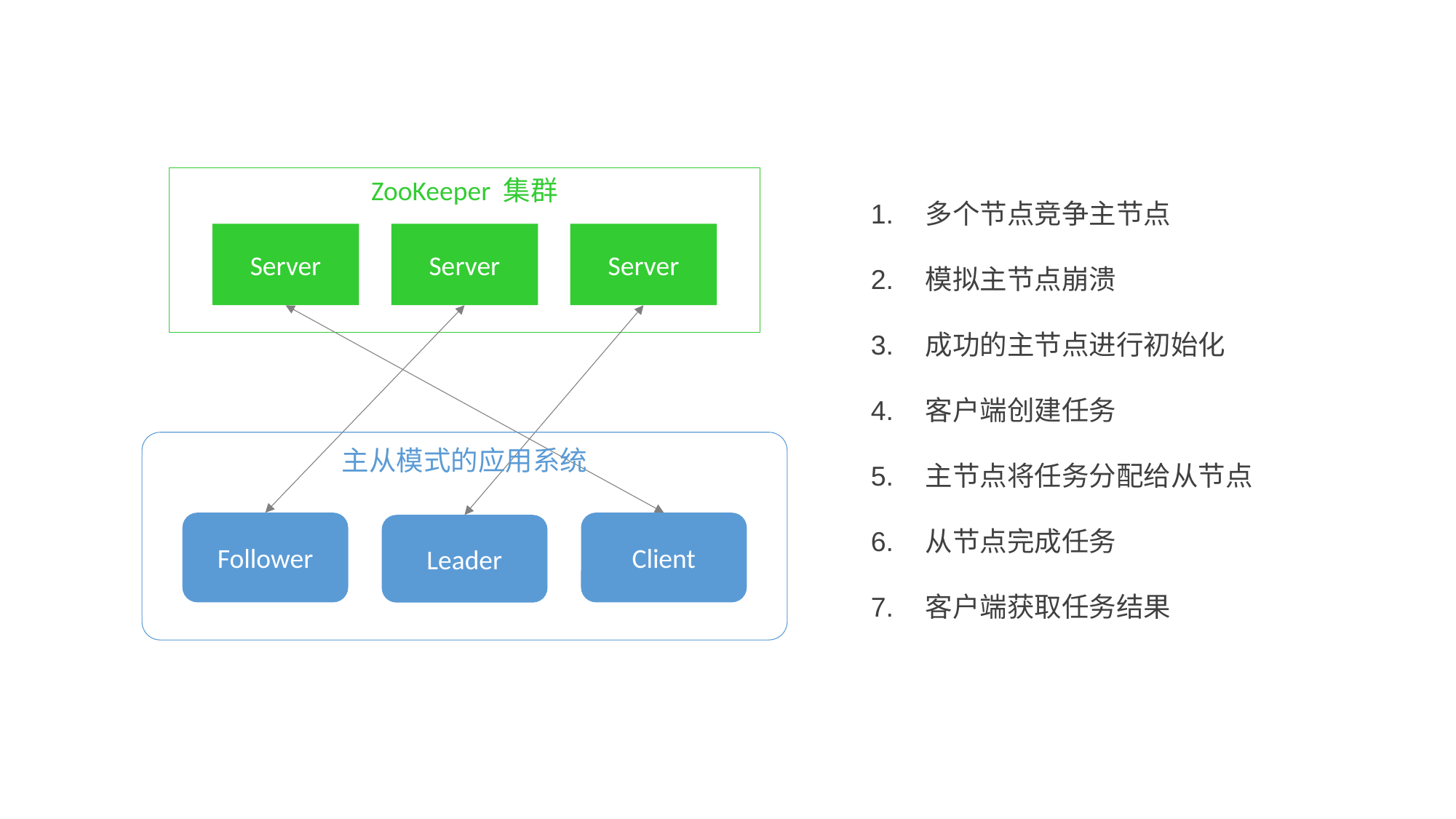

多个节点竞争主节点
模拟主节点崩溃
成功的主节点进行初始化
客户端创建任务
主节点将任务分配给从节点
从节点完成任务
客户端获取任务结果
ZooKeeper 集群
Server
Server
Server
主从模式的应用系统
Follower
Client
Leader